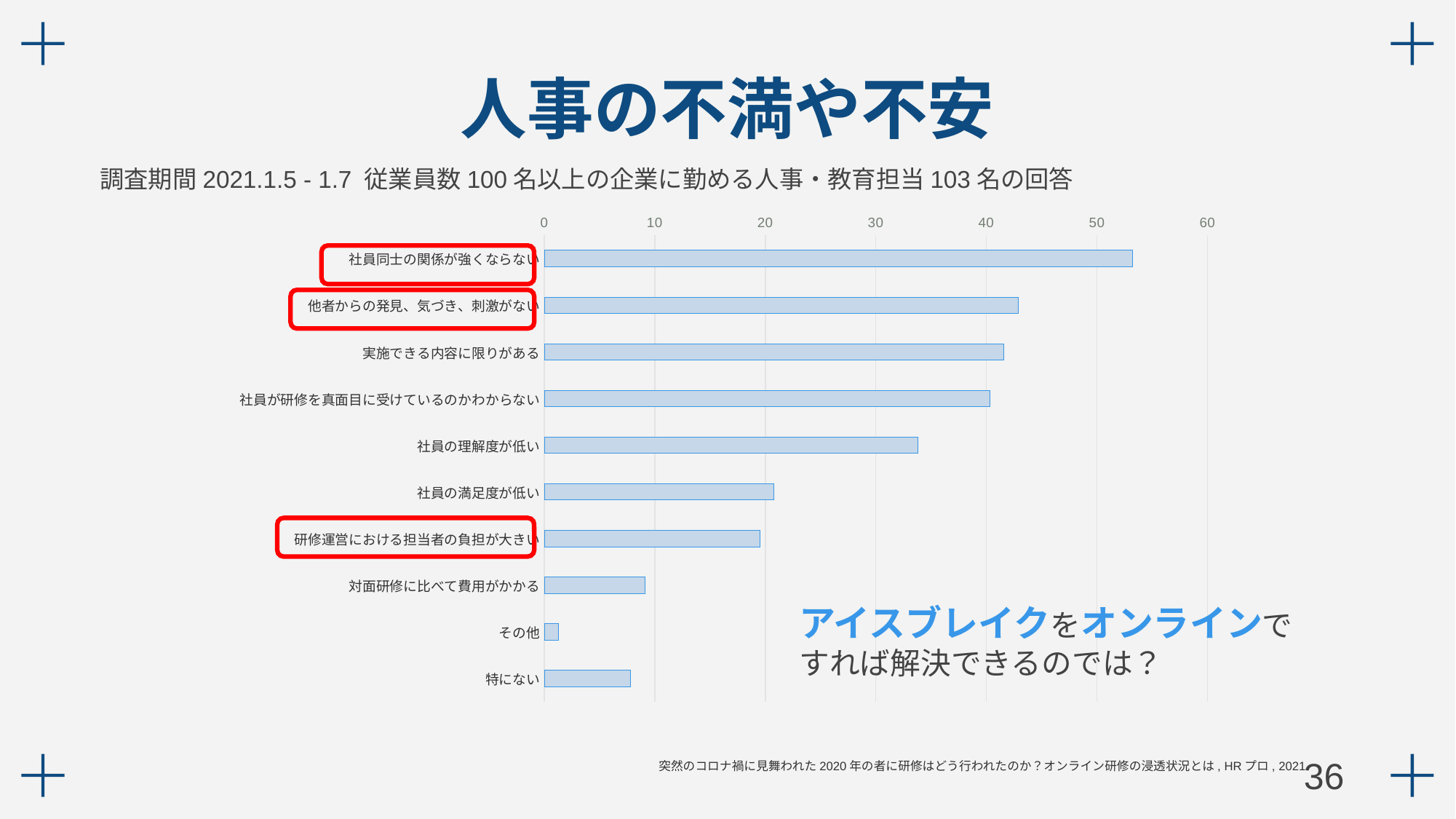

# 人事の不満や不安
調査期間2021.1.5 - 1.7 従業員数100名以上の企業に勤める人事・教育担当103名の回答

### Chart

| Category |  |
|---|---|
| 社員同士の関係が強くならない | 53.2 |
| 他者からの発見、気づき、刺激がない | 42.9 |
| 実施できる内容に限りがある | 41.6 |
| 社員が研修を真面目に受けているのかわからない | 40.3 |
| 社員の理解度が低い | 33.8 |
| 社員の満足度が低い | 20.8 |
| 研修運営における担当者の負担が大きい | 19.5 |
| 対面研修に比べて費用がかかる | 9.1 |
| その他 | 1.3 |
| 特にない | 7.8 |

アイスブレイクをオンラインですれば解決できるのでは？
突然のコロナ禍に見舞われた2020年の者に研修はどう行われたのか？オンライン研修の浸透状況とは, HRプロ, 2021.
36